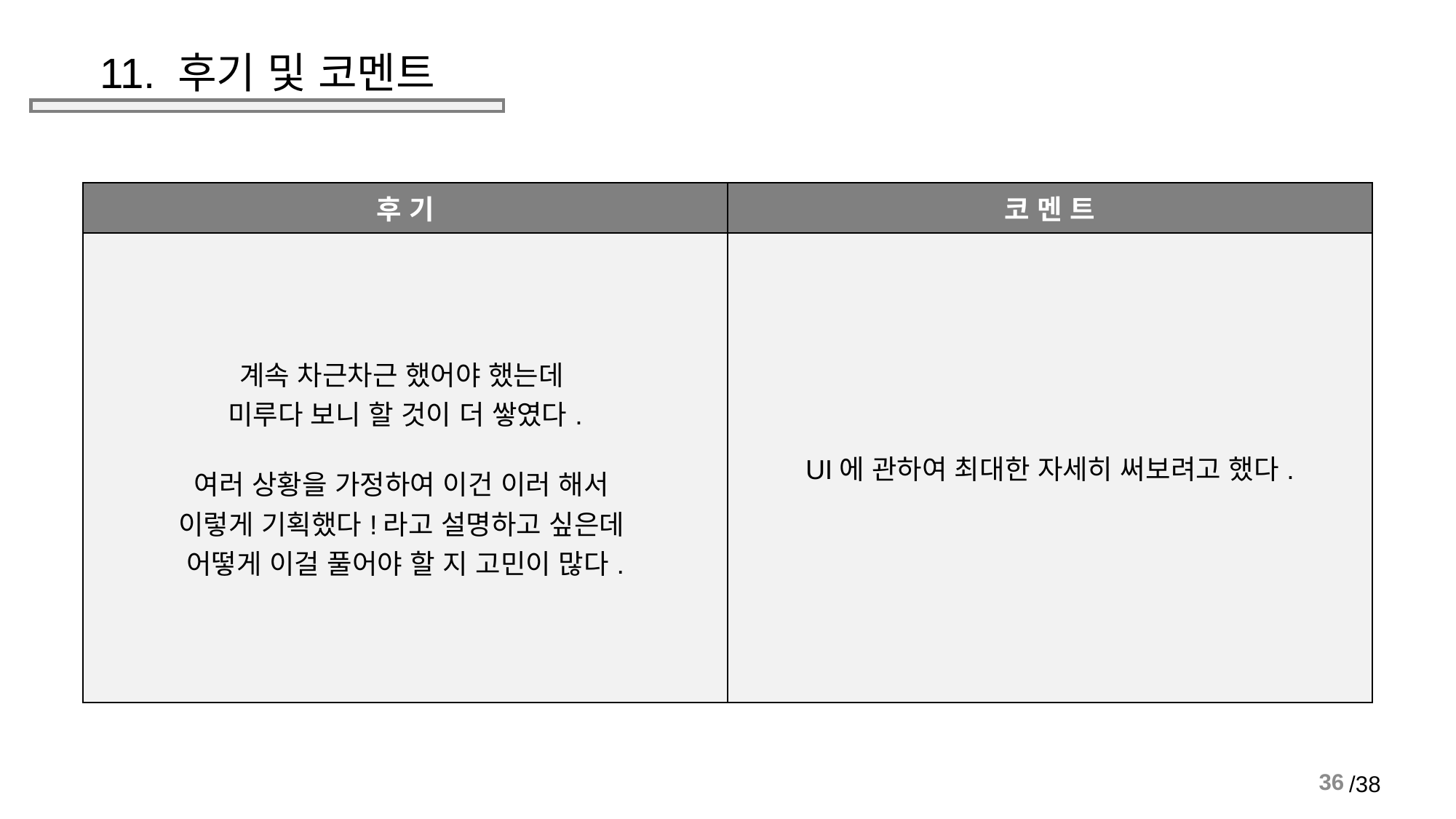

# 11. 후기 및 코멘트
| 후 기 | 코 멘 트 |
| --- | --- |
| 계속 차근차근 했어야 했는데 미루다 보니 할 것이 더 쌓였다. 여러 상황을 가정하여 이건 이러 해서 이렇게 기획했다!라고 설명하고 싶은데 어떻게 이걸 풀어야 할 지 고민이 많다. | UI에 관하여 최대한 자세히 써보려고 했다. |
36